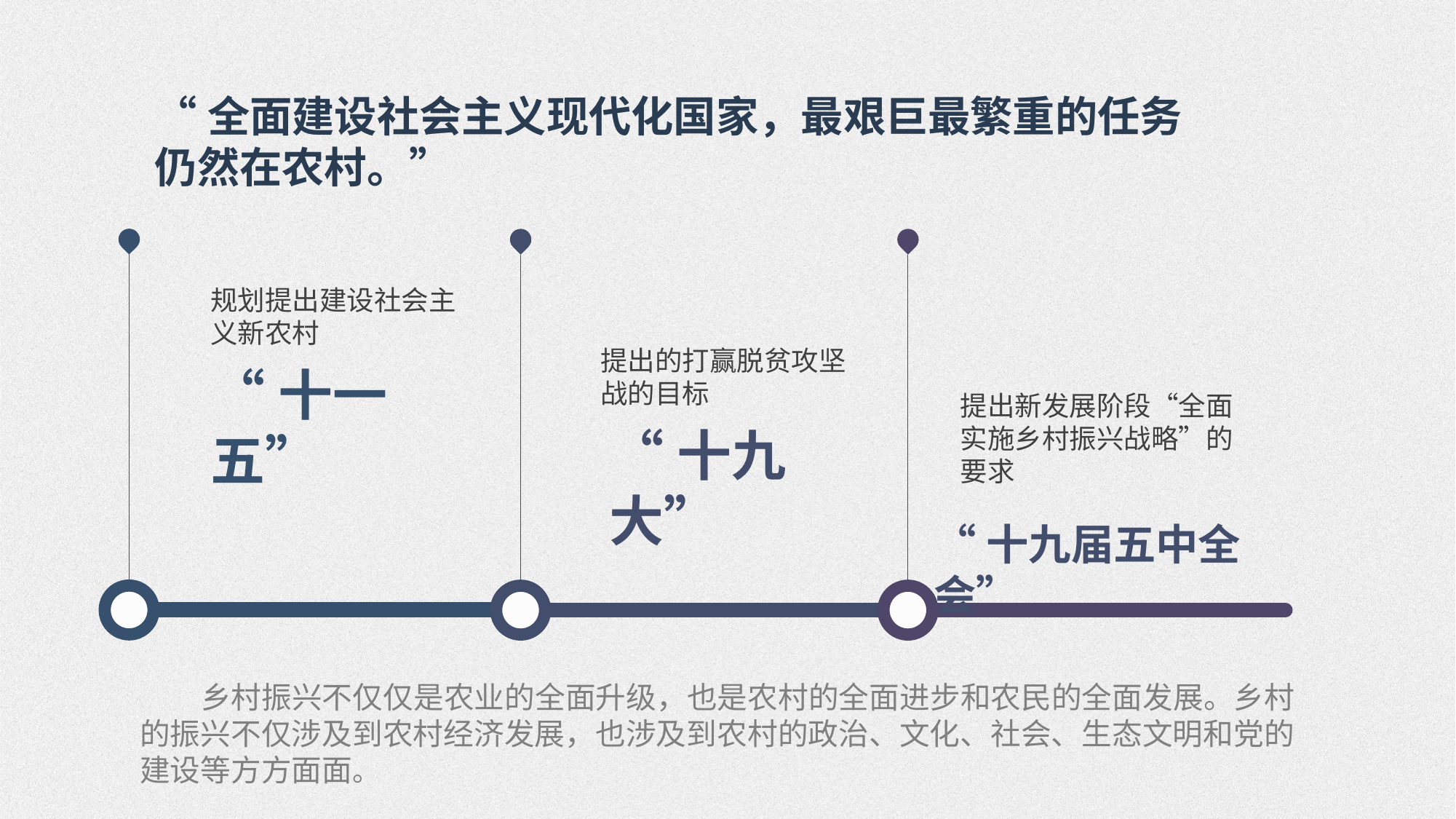

“全面建设社会主义现代化国家，最艰巨最繁重的任务仍然在农村。”

规划提出建设社会主义新农村
提出的打赢脱贫攻坚战的目标
“十一五”
提出新发展阶段“全面实施乡村振兴战略”的要求
“十九大”
“十九届五中全会”

        乡村振兴不仅仅是农业的全面升级，也是农村的全面进步和农民的全面发展。乡村的振兴不仅涉及到农村经济发展，也涉及到农村的政治、文化、社会、生态文明和党的建设等方方面面。